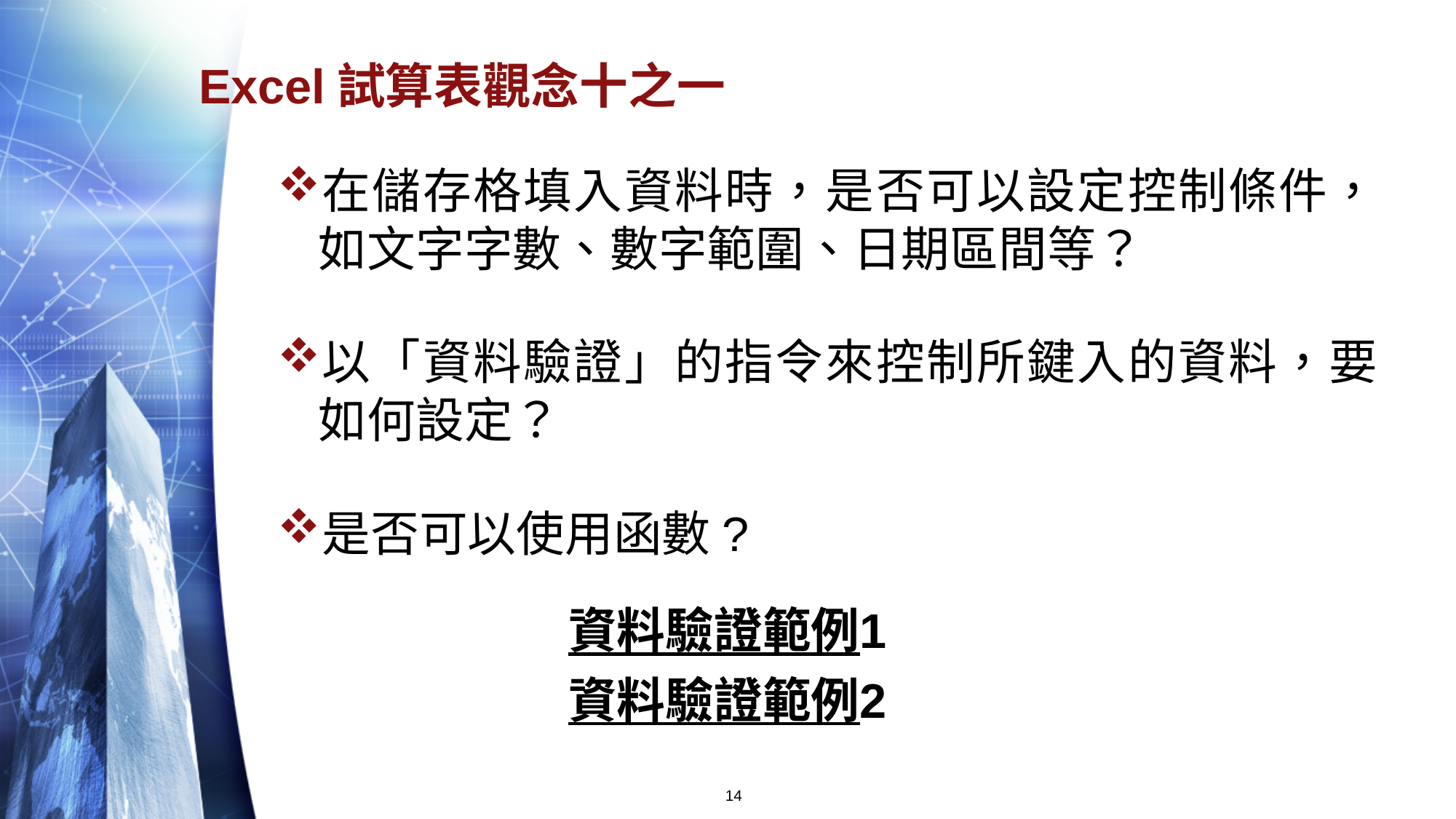

# Excel試算表觀念十之一
在儲存格填入資料時，是否可以設定控制條件，如文字字數、數字範圍、日期區間等？
以「資料驗證」的指令來控制所鍵入的資料，要如何設定？
是否可以使用函數?
資料驗證範例1
資料驗證範例2
14